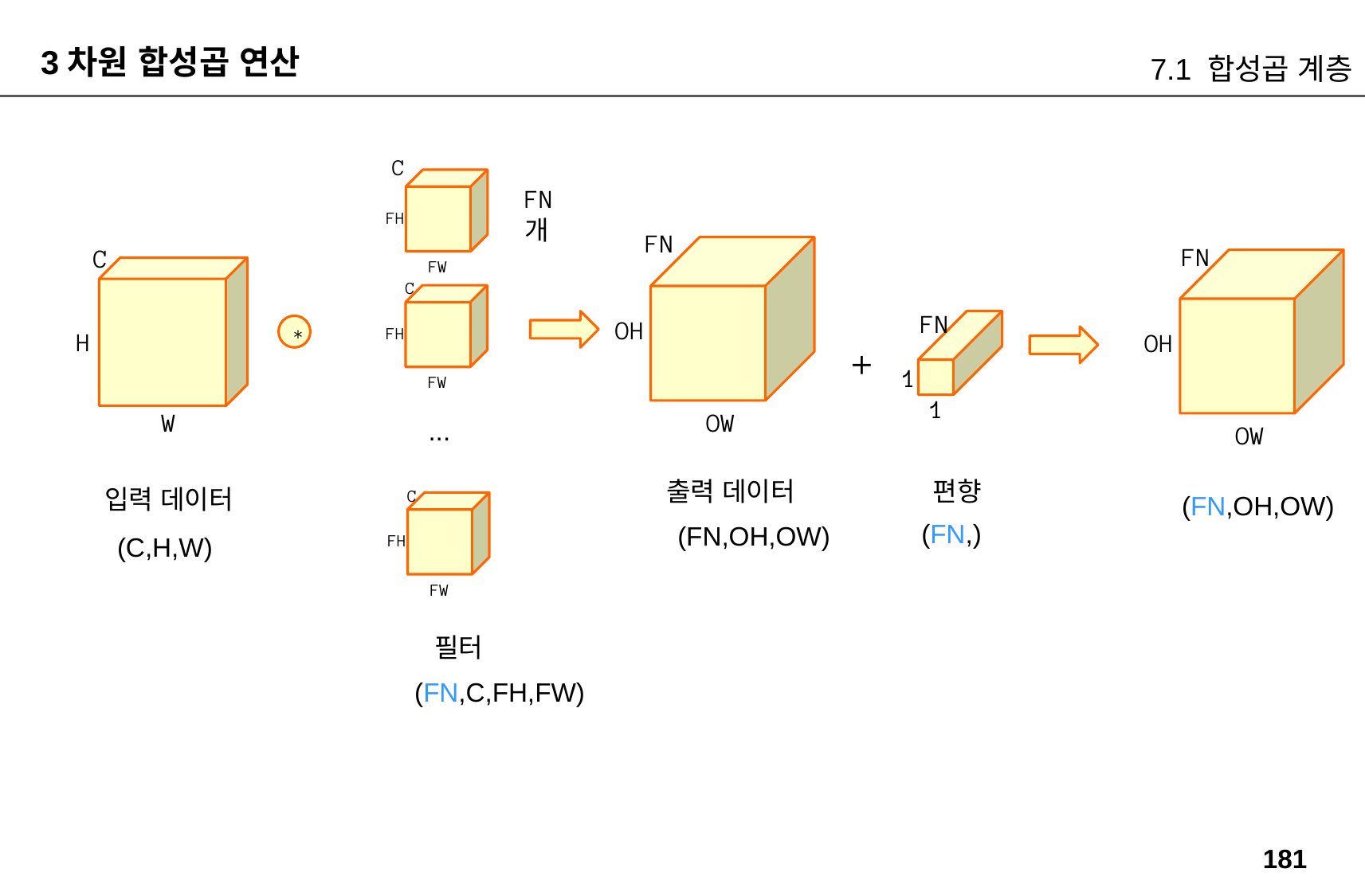

3차원 합성곱 연산
7.1 합성곱 계층
C

FN개
FH
FN
FN
C

FW

C

FN
OH

*
FH
H
OH

+
1
FW
1
W
OW
...
OW
편향
출력 데이터
입력 데이터
C
(FN,OH,OW)

(FN,)
(FN,OH,OW)
FH
(C,H,W)
FW
필터
(FN,C,FH,FW)